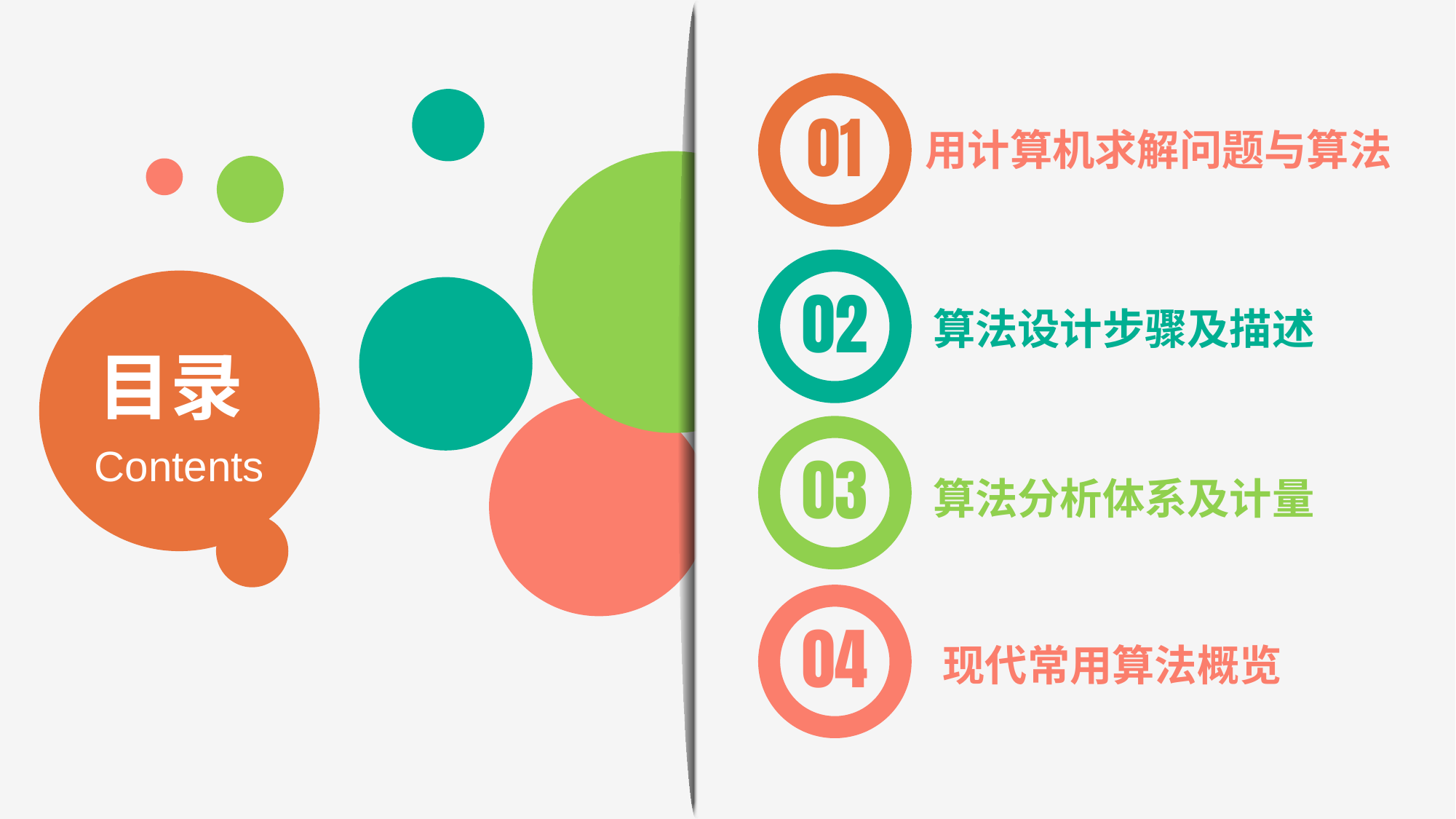

01
用计算机求解问题与算法

02
算法设计步骤及描述
目录Contents

03
算法分析体系及计量

04
现代常用算法概览